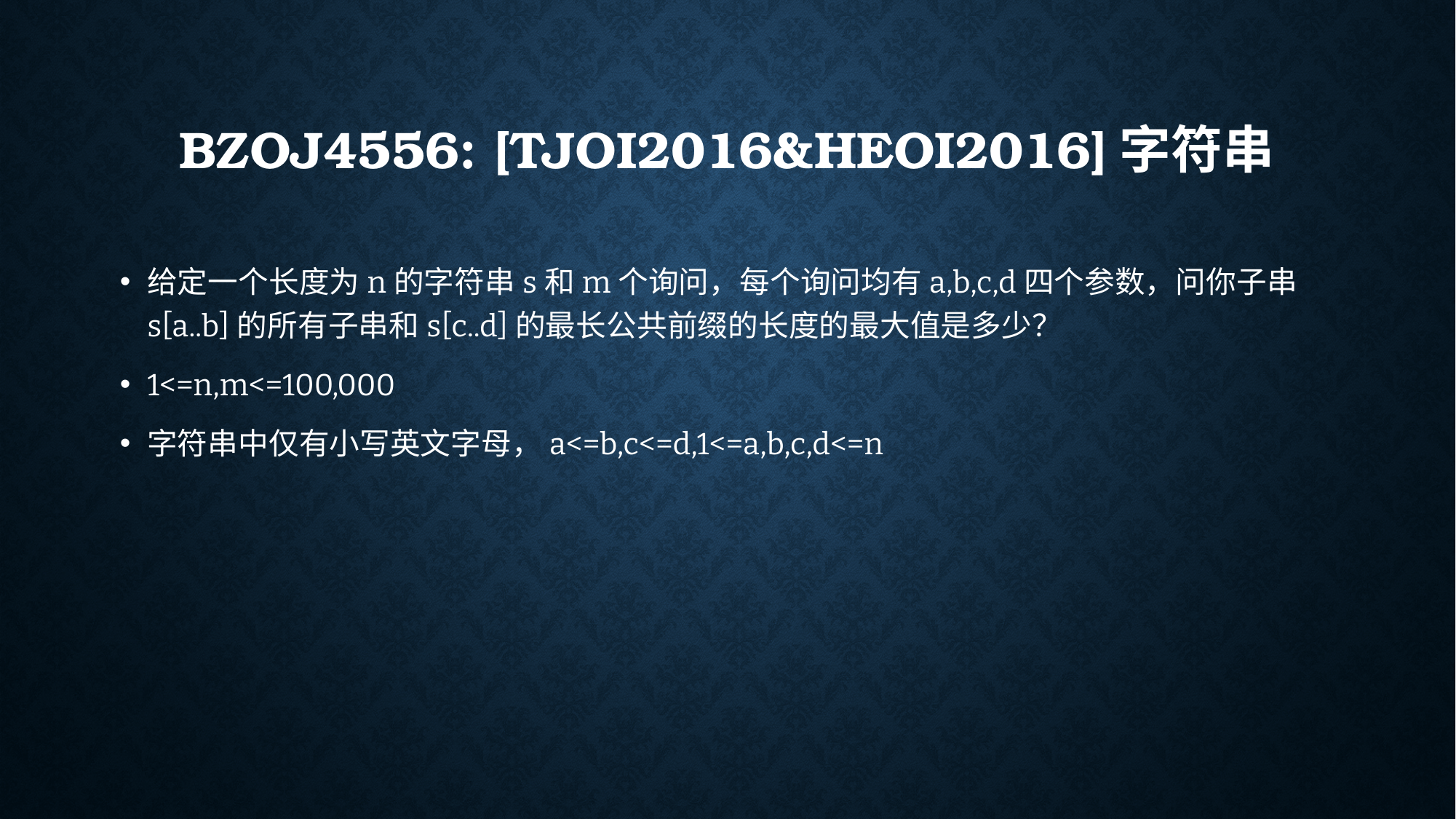

# bzoj4556: [Tjoi2016&Heoi2016]字符串
给定一个长度为n的字符串s和m个询问，每个询问均有a,b,c,d四个参数，问你子串s[a..b]的所有子串和s[c..d]的最长公共前缀的长度的最大值是多少？
1<=n,m<=100,000
字符串中仅有小写英文字母，a<=b,c<=d,1<=a,b,c,d<=n